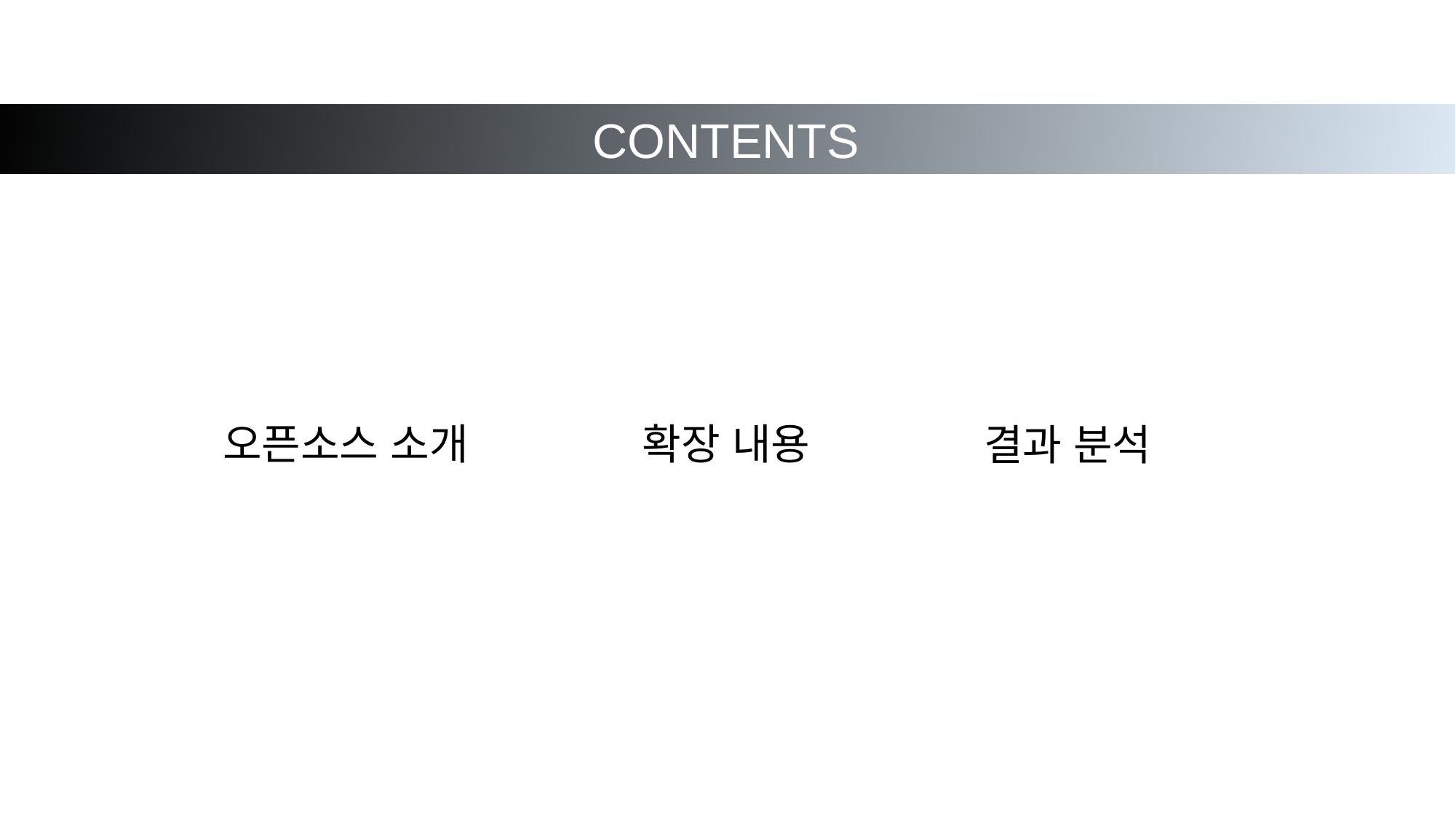

CONTENTS
오픈소스 소개
확장 내용
결과 분석